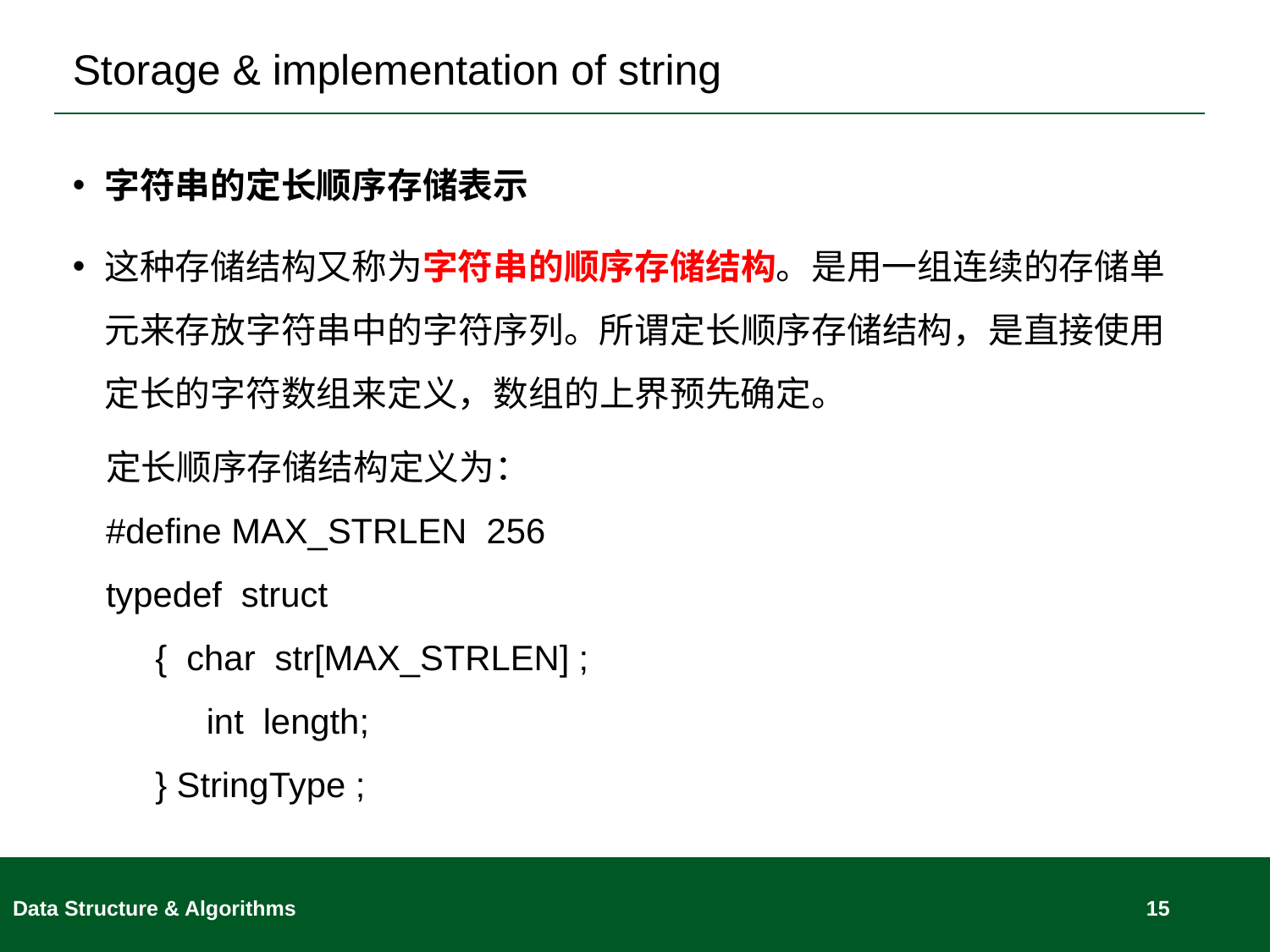

# Storage & implementation of string
字符串的定长顺序存储表示
这种存储结构又称为字符串的顺序存储结构。是用一组连续的存储单元来存放字符串中的字符序列。所谓定长顺序存储结构，是直接使用定长的字符数组来定义，数组的上界预先确定。

定长顺序存储结构定义为：
#define MAX_STRLEN  256
typedef  struct
{  char  str[MAX_STRLEN] ;
int  length;
} StringType ;
Data Structure & Algorithms
15